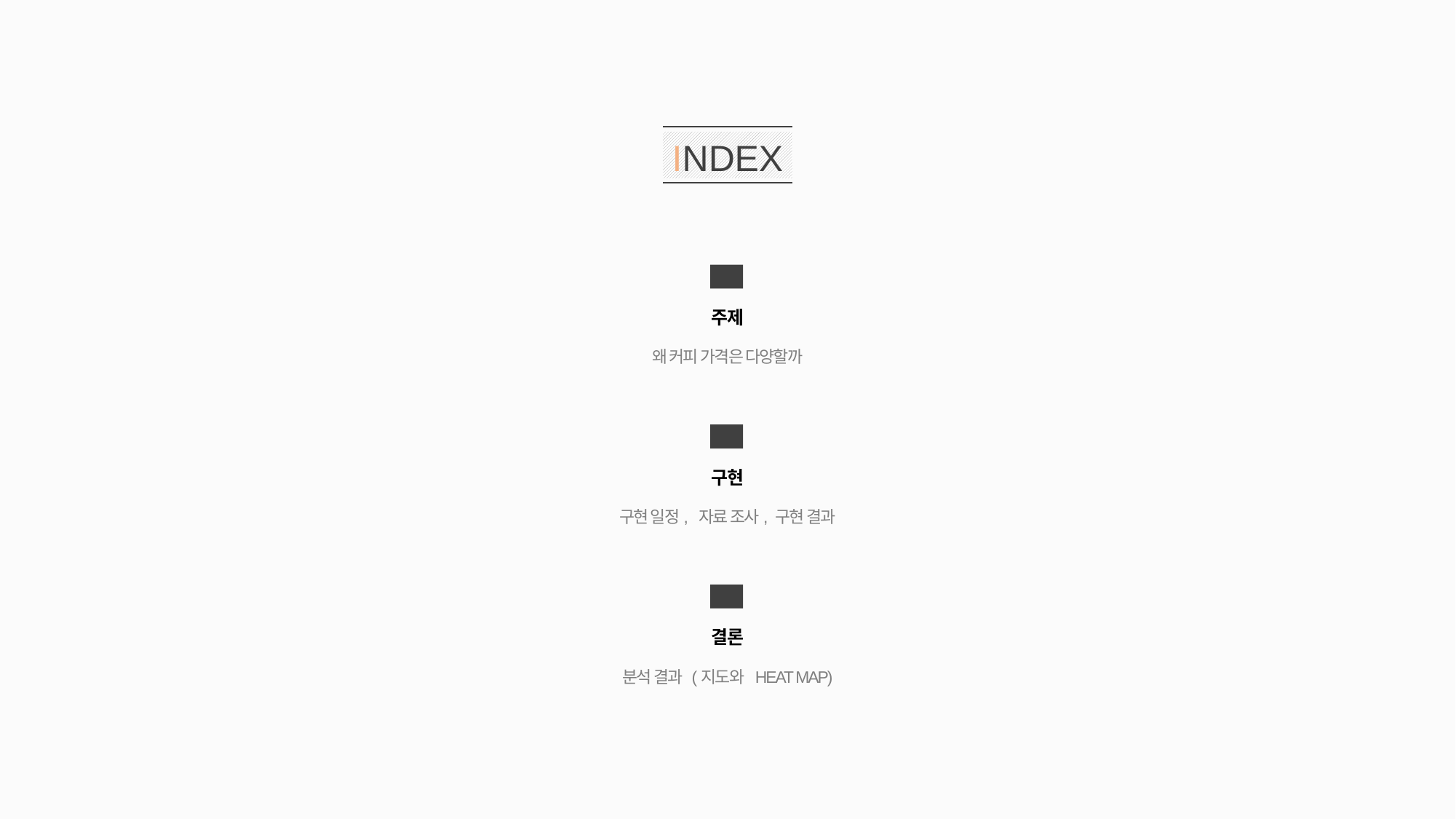

INDEX
01

주제
왜 커피 가격은 다양할까
02

구현
구현 일정,  자료 조사, 구현 결과
03

결론
분석 결과 (지도와  HEAT MAP)